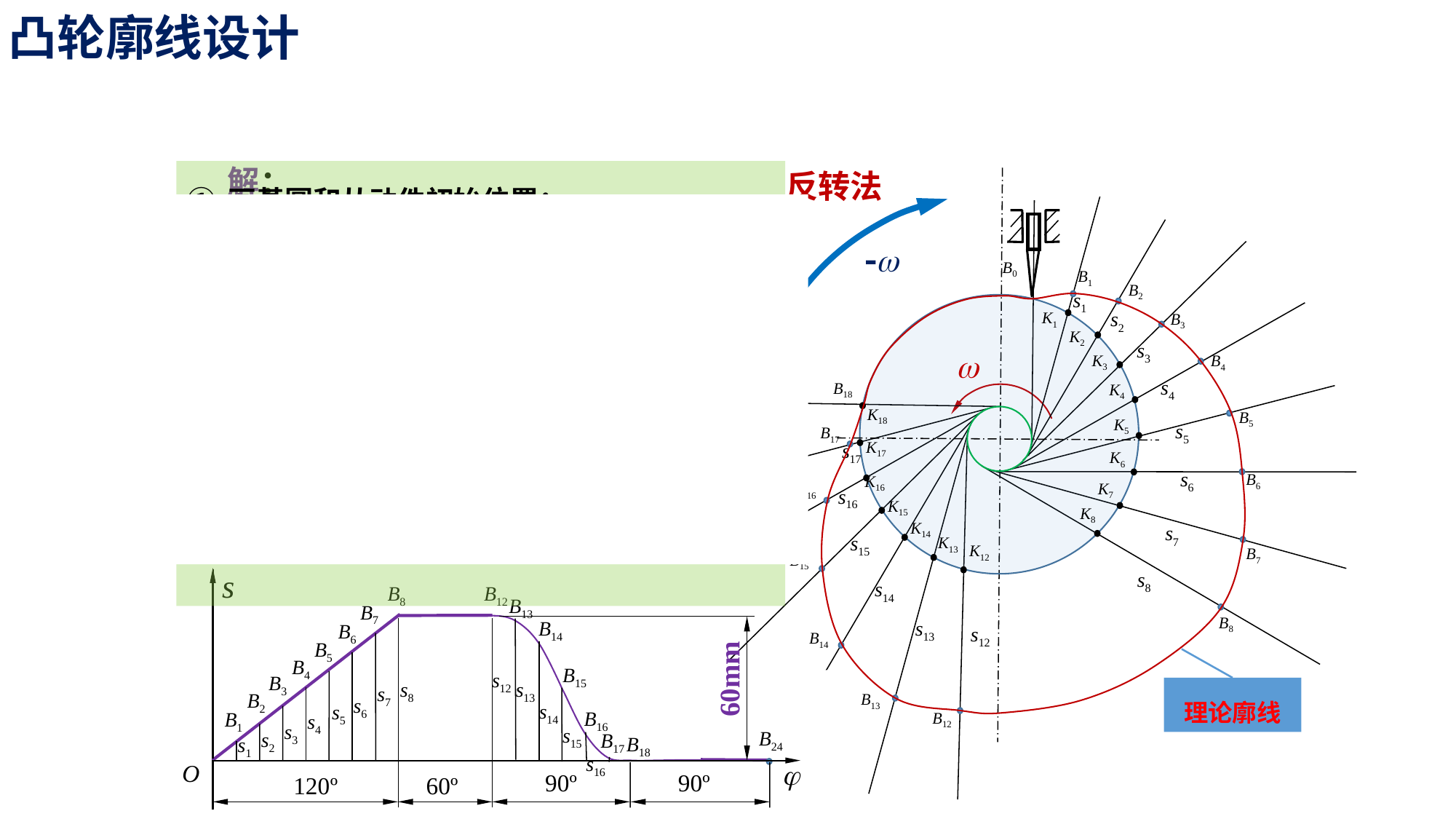

凸轮廓线设计

解：
反转法

① 画基圆和从动件初始位置；
② 应用反转法逐点作图确定各接触点位置B1，
      B2，……；
③ 光滑连接B0，B1，B2，……点，得凸轮的
   理论廓线；

−ω
B0

B1
s1

B2

s2

K1

B3

s3

K2

ω
K3

B4

s4

B18
K4

K18

B5

s5

K5

B17
s17

K17

K6

s6
B6

K16

K7

B16
s16

K15

K8

K14

s7

B7
s15
B15

K13

K12

s

60mm
ϕ
O

90º
90º
120º
60º
s8

B8
s14
B14

B8
B12
B13

s13
B7
s7
B14
s14
s13
B13

B6
s6
s12
B12

B5
s5
B4
s4
B15
s15
s12
B3
s3

s8
理论廓线
B2
s2
B16
s16
B1
s1
B24
B17
B18